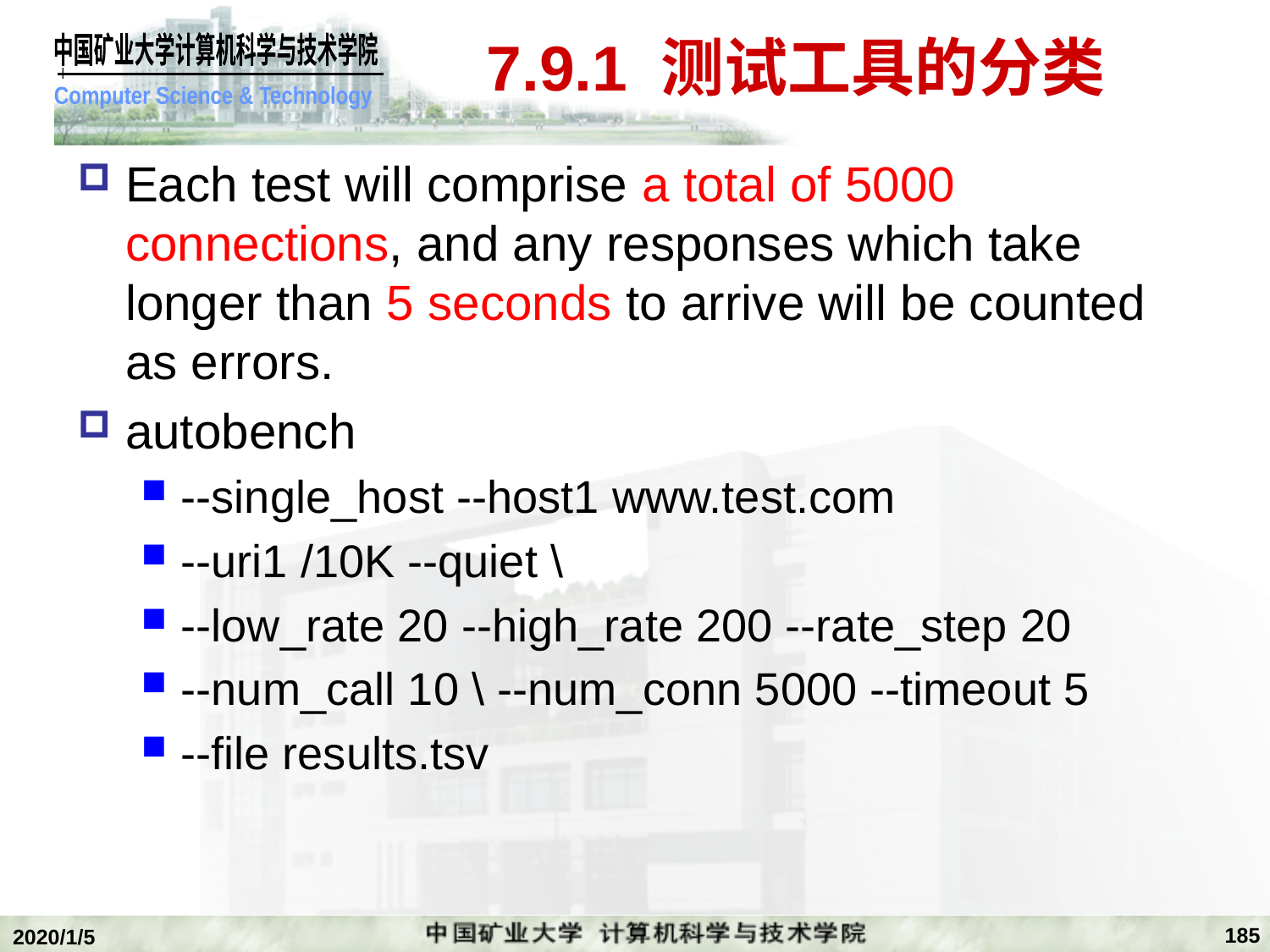

# 7.9.1 测试工具的分类
Each test will comprise a total of 5000 connections, and any responses which take longer than 5 seconds to arrive will be counted as errors.
autobench
--single_host --host1 www.test.com
--uri1 /10K --quiet \
--low_rate 20 --high_rate 200 --rate_step 20
--num_call 10 \ --num_conn 5000 --timeout 5
--file results.tsv

185
2020/1/5